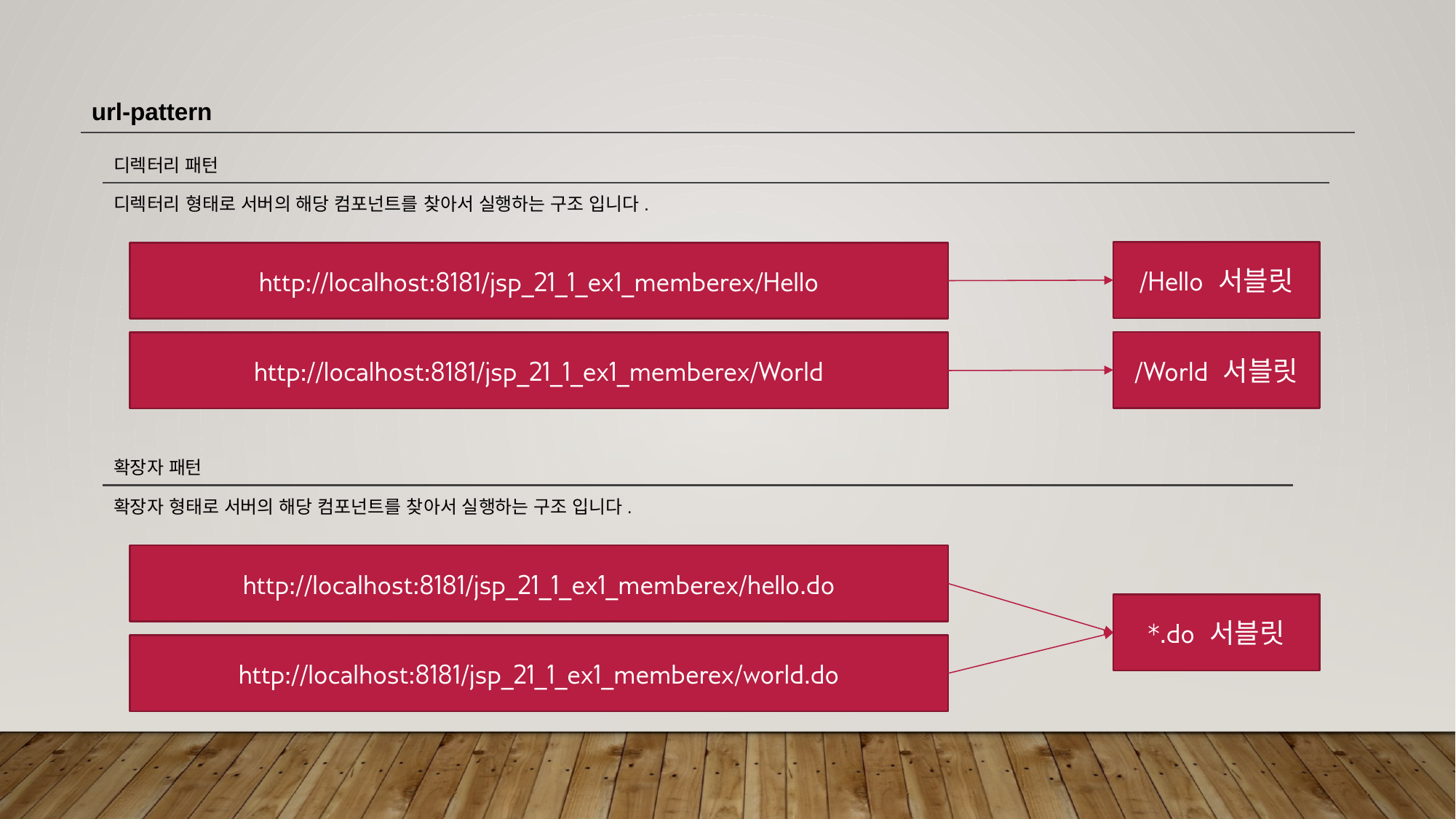

url-pattern
디렉터리 패턴
디렉터리 형태로 서버의 해당 컴포넌트를 찾아서 실행하는 구조 입니다.
/Hello 서블릿
http://localhost:8181/jsp_21_1_ex1_memberex/Hello
/World 서블릿
http://localhost:8181/jsp_21_1_ex1_memberex/World
확장자 패턴
확장자 형태로 서버의 해당 컴포넌트를 찾아서 실행하는 구조 입니다.
http://localhost:8181/jsp_21_1_ex1_memberex/hello.do
*.do 서블릿
http://localhost:8181/jsp_21_1_ex1_memberex/world.do